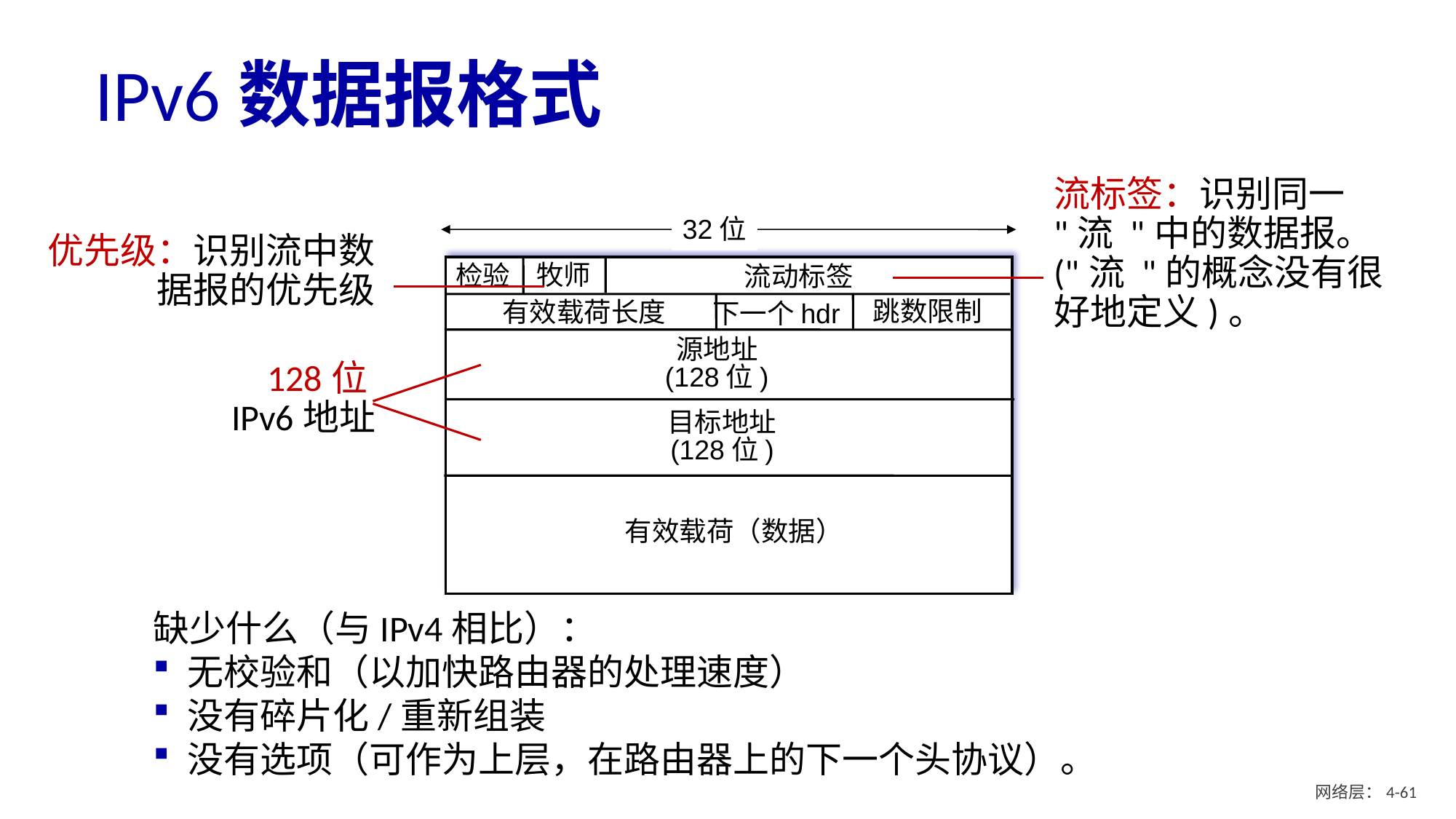

# IPv6数据报格式
流标签：识别同一 "流 "中的数据报。("流 "的概念没有很好地定义)。
32位
优先级：识别流中数据报的优先级

牧师
检验
流动标签

跳数限制
有效载荷长度
下一个hdr

源地址
(128位)
128位
IPv6地址

目标地址
(128位)

 有效载荷（数据）
缺少什么（与IPv4相比）：
无校验和（以加快路由器的处理速度）
没有碎片化/重新组装
没有选项（可作为上层，在路由器上的下一个头协议）。
网络层：4-61